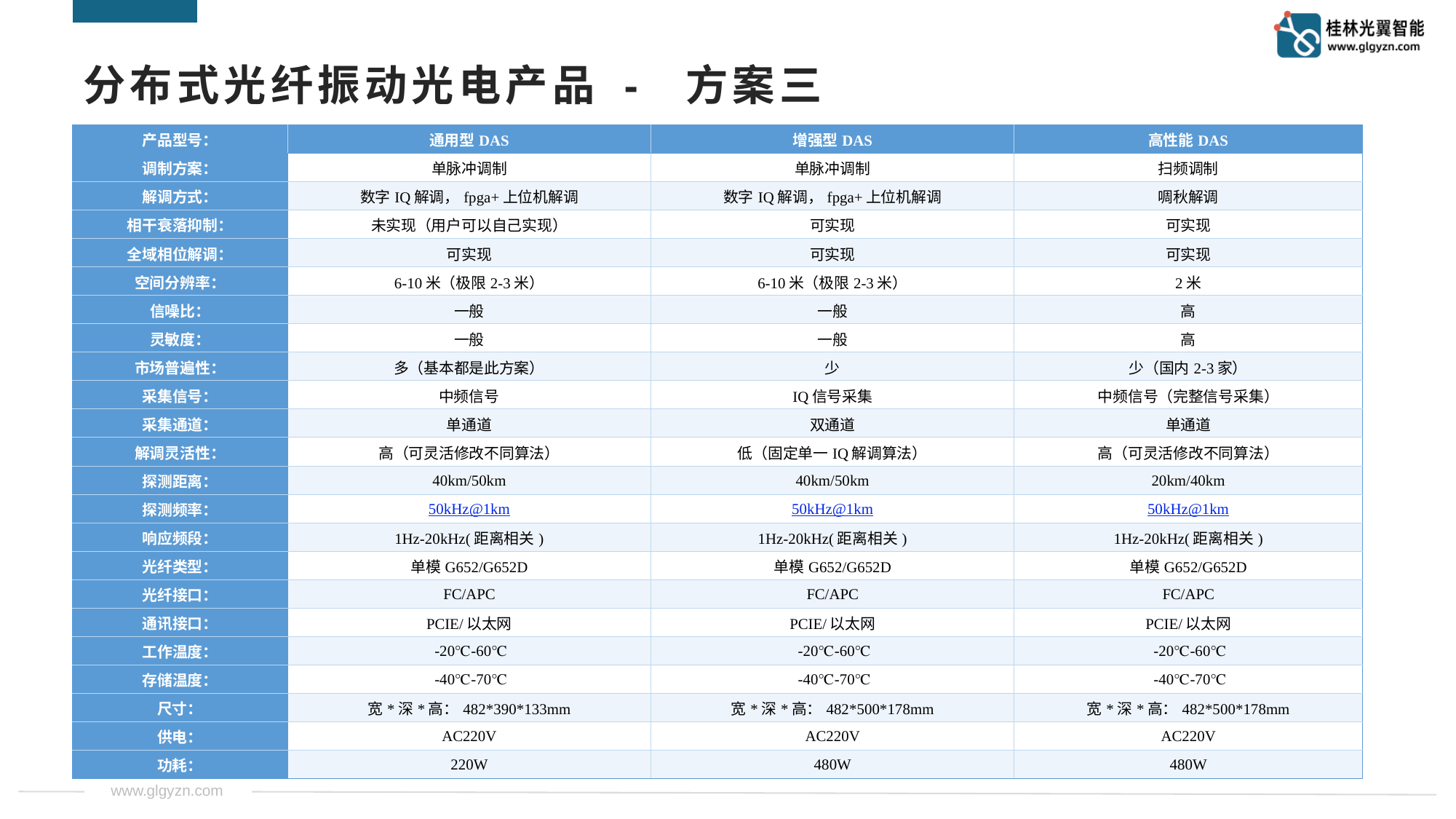

# 分布式光纤振动光电产品 -  方案三
| 产品型号： | 通用型DAS | 增强型DAS | 高性能DAS |
| --- | --- | --- | --- |
| 调制方案： | 单脉冲调制 | 单脉冲调制 | 扫频调制 |
| 解调方式： | 数字IQ解调，fpga+上位机解调 | 数字IQ解调，fpga+上位机解调 | 啁秋解调 |
| 相干衰落抑制： | 未实现（用户可以自己实现） | 可实现 | 可实现 |
| 全域相位解调： | 可实现 | 可实现 | 可实现 |
| 空间分辨率： | 6-10米（极限2-3米） | 6-10米（极限2-3米） | 2米 |
| 信噪比： | 一般 | 一般 | 高 |
| 灵敏度： | 一般 | 一般 | 高 |
| 市场普遍性： | 多（基本都是此方案） | 少 | 少（国内2-3家） |
| 采集信号： | 中频信号 | IQ信号采集 | 中频信号（完整信号采集） |
| 采集通道： | 单通道 | 双通道 | 单通道 |
| 解调灵活性： | 高（可灵活修改不同算法） | 低（固定单一IQ解调算法） | 高（可灵活修改不同算法） |
| 探测距离： | 40km/50km | 40km/50km | 20km/40km |
| 探测频率： | 50kHz@1km | 50kHz@1km | 50kHz@1km |
| 响应频段： | 1Hz-20kHz(距离相关) | 1Hz-20kHz(距离相关) | 1Hz-20kHz(距离相关) |
| 光纤类型： | 单模G652/G652D | 单模G652/G652D | 单模G652/G652D |
| 光纤接口： | FC/APC | FC/APC | FC/APC |
| 通讯接口： | PCIE/以太网 | PCIE/以太网 | PCIE/以太网 |
| 工作温度： | -20℃-60℃ | -20℃-60℃ | -20℃-60℃ |
| 存储温度： | -40℃-70℃ | -40℃-70℃ | -40℃-70℃ |
| 尺寸： | 宽\*深\*高：482\*390\*133mm | 宽\*深\*高：482\*500\*178mm | 宽\*深\*高：482\*500\*178mm |
| 供电： | AC220V | AC220V | AC220V |
| 功耗： | 220W | 480W | 480W |